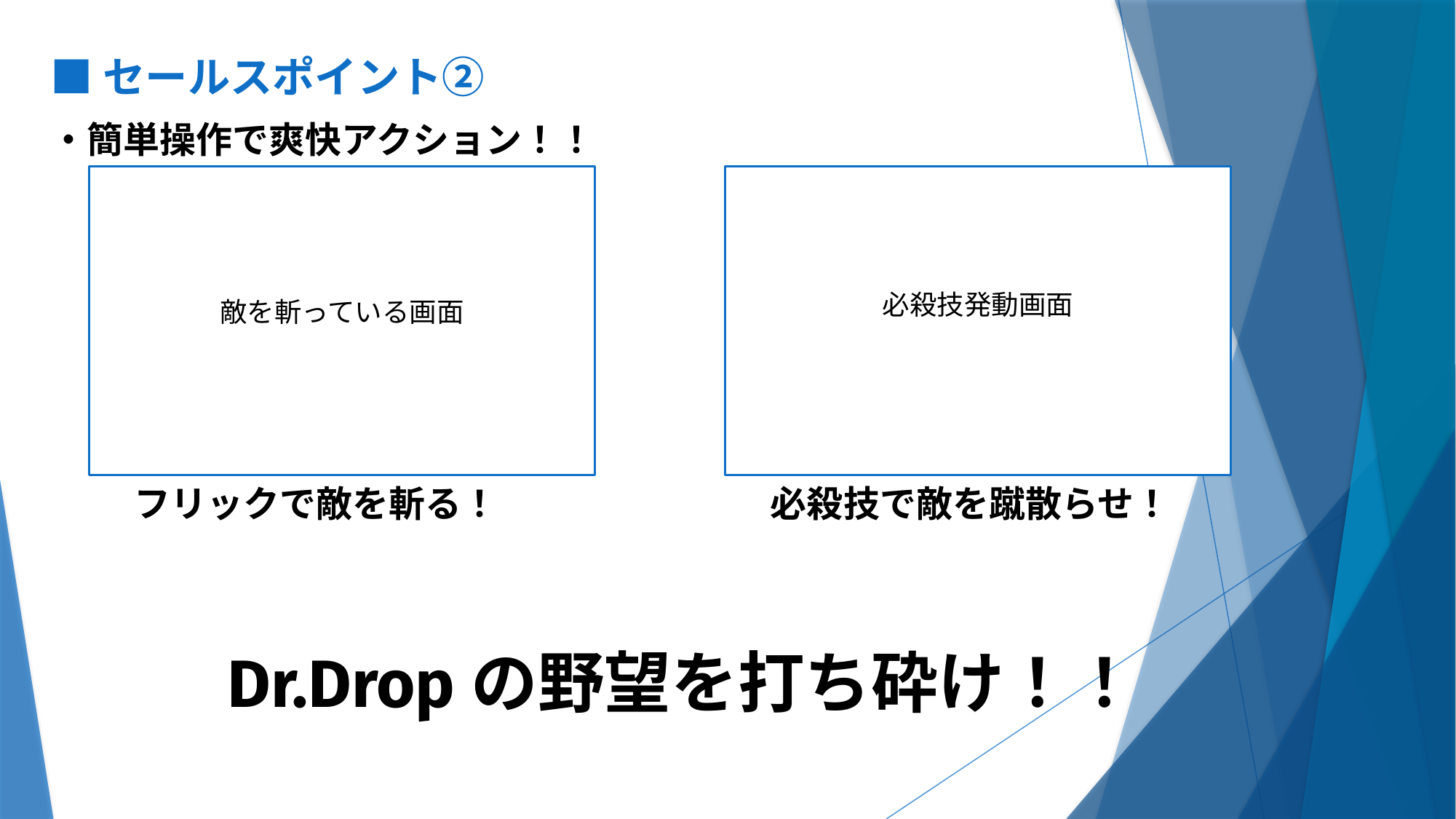

■セールスポイント②
・簡単操作で爽快アクション！！

必殺技発動画面
敵を斬っている画面
フリックで敵を斬る！
必殺技で敵を蹴散らせ！
Dr.Dropの野望を打ち砕け！！